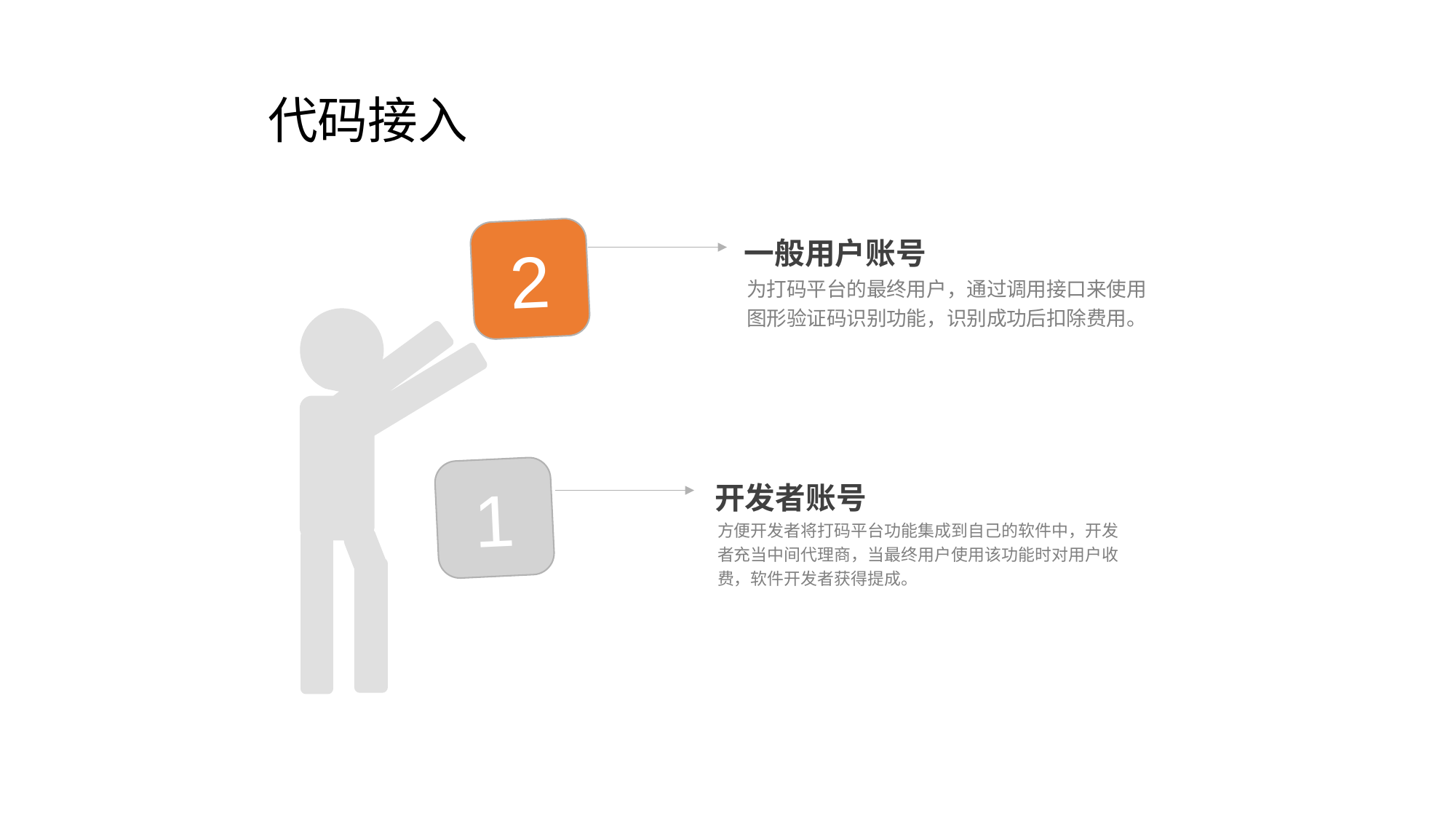

# 代码接入
一般用户账号
2
为打码平台的最终用户，通过调用接口来使用图形验证码识别功能，识别成功后扣除费用。

1
开发者账号
方便开发者将打码平台功能集成到自己的软件中，开发者充当中间代理商，当最终用户使用该功能时对用户收费，软件开发者获得提成。